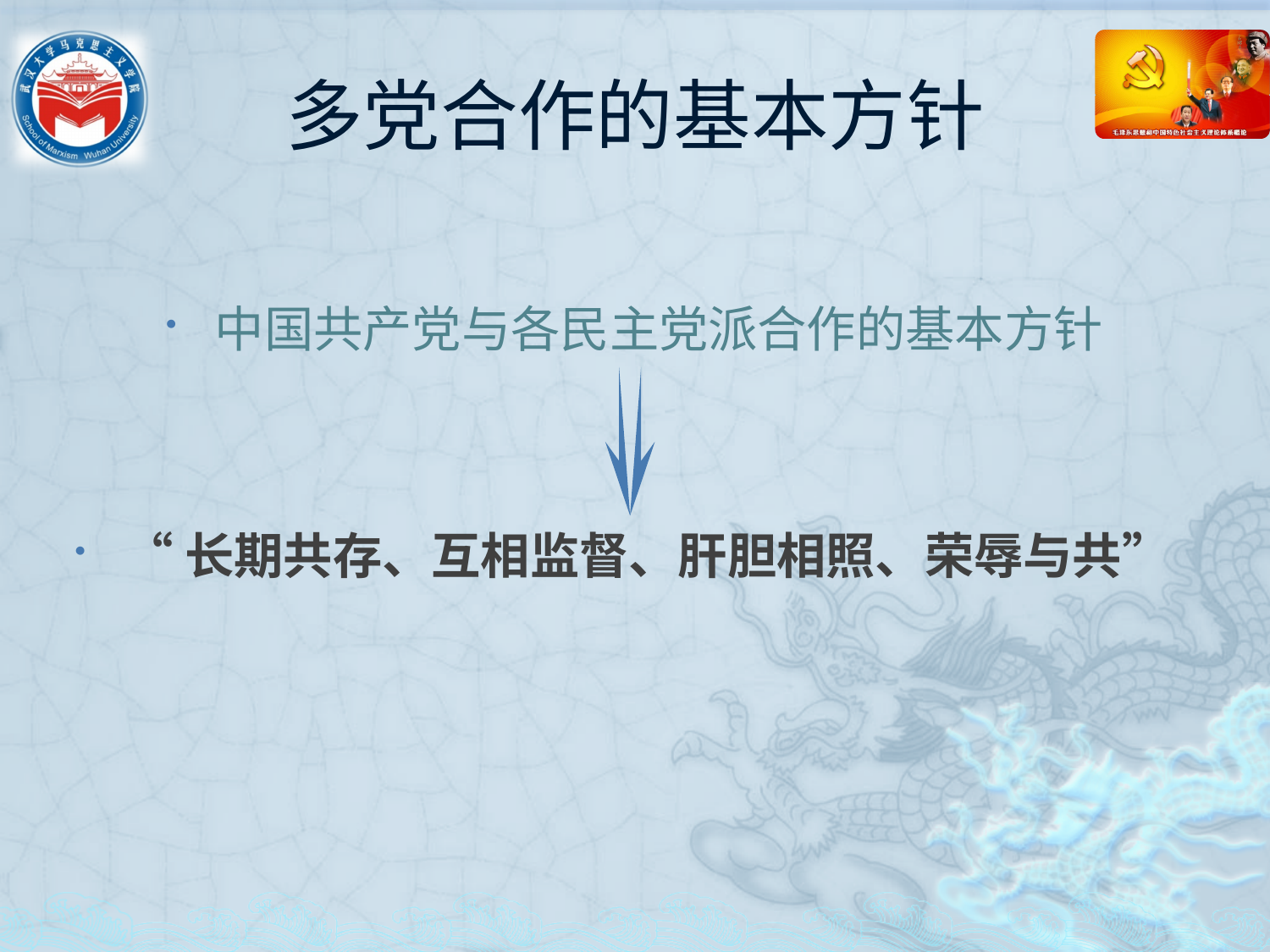

# 多党合作的基本方针

中国共产党与各民主党派合作的基本方针

“长期共存、互相监督、肝胆相照、荣辱与共”